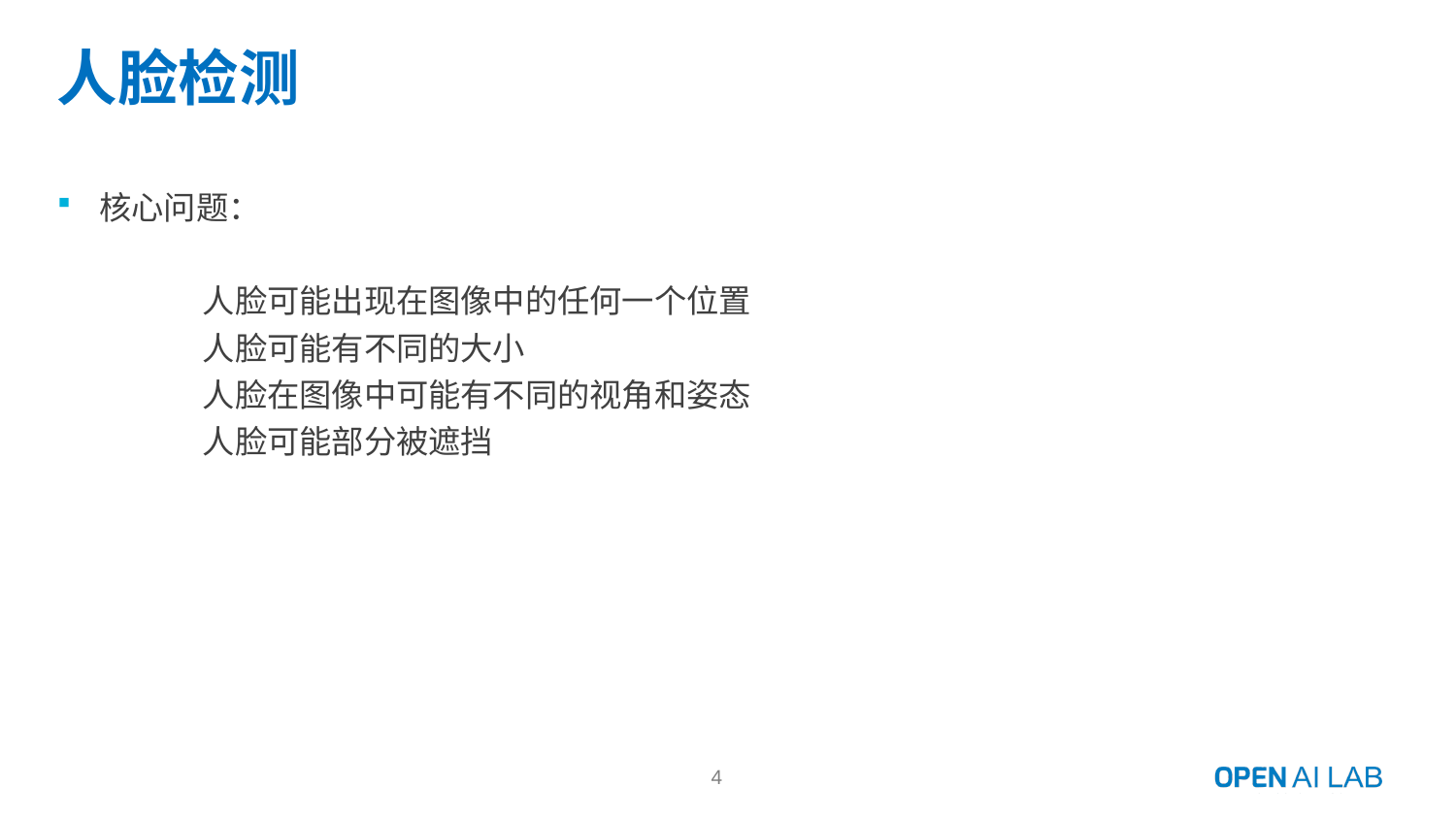

# 人脸检测

核心问题：

	人脸可能出现在图像中的任何一个位置
	人脸可能有不同的大小
	人脸在图像中可能有不同的视角和姿态
	人脸可能部分被遮挡